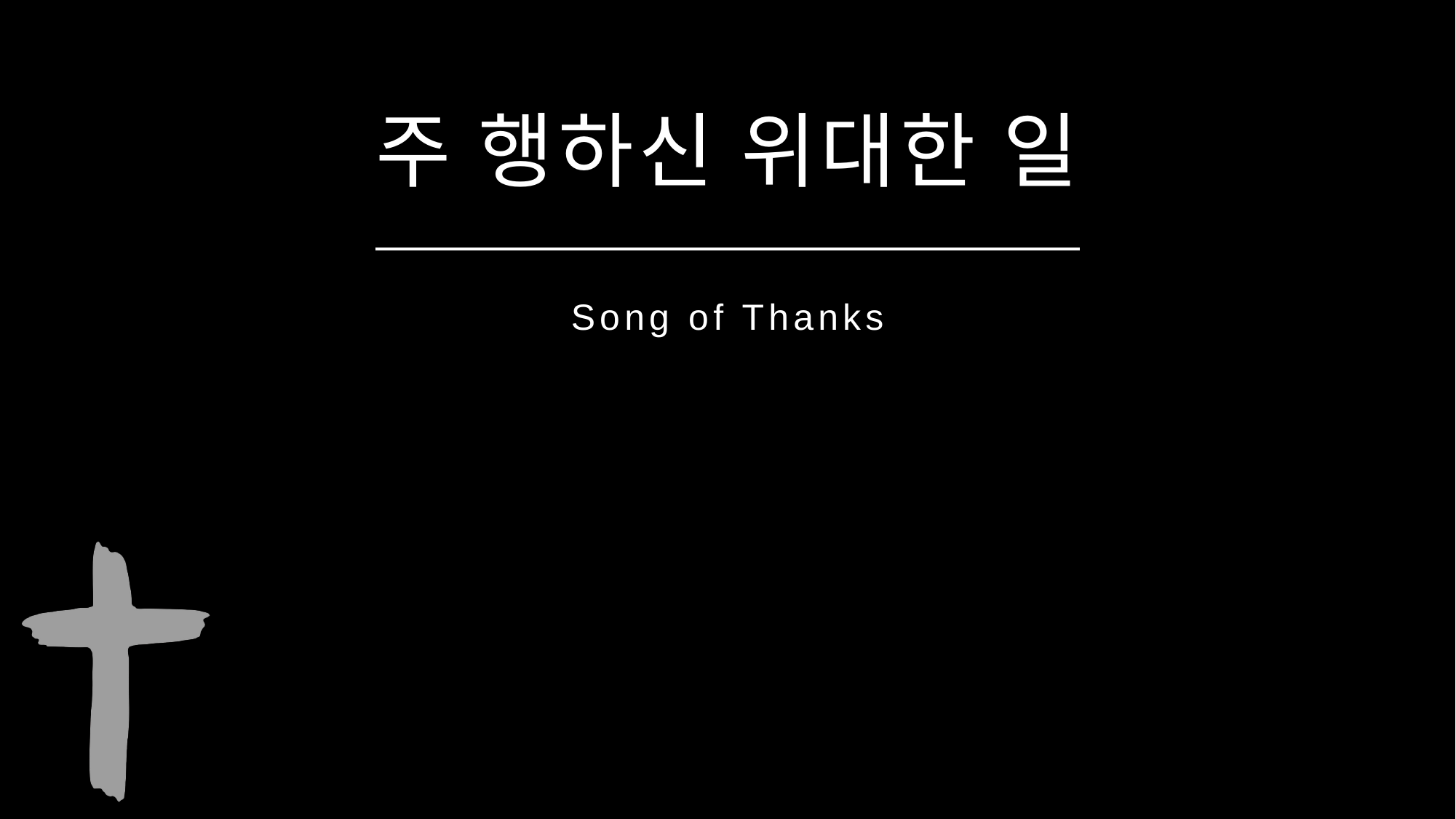

주 행하신 위대한 일
Song of Thanks